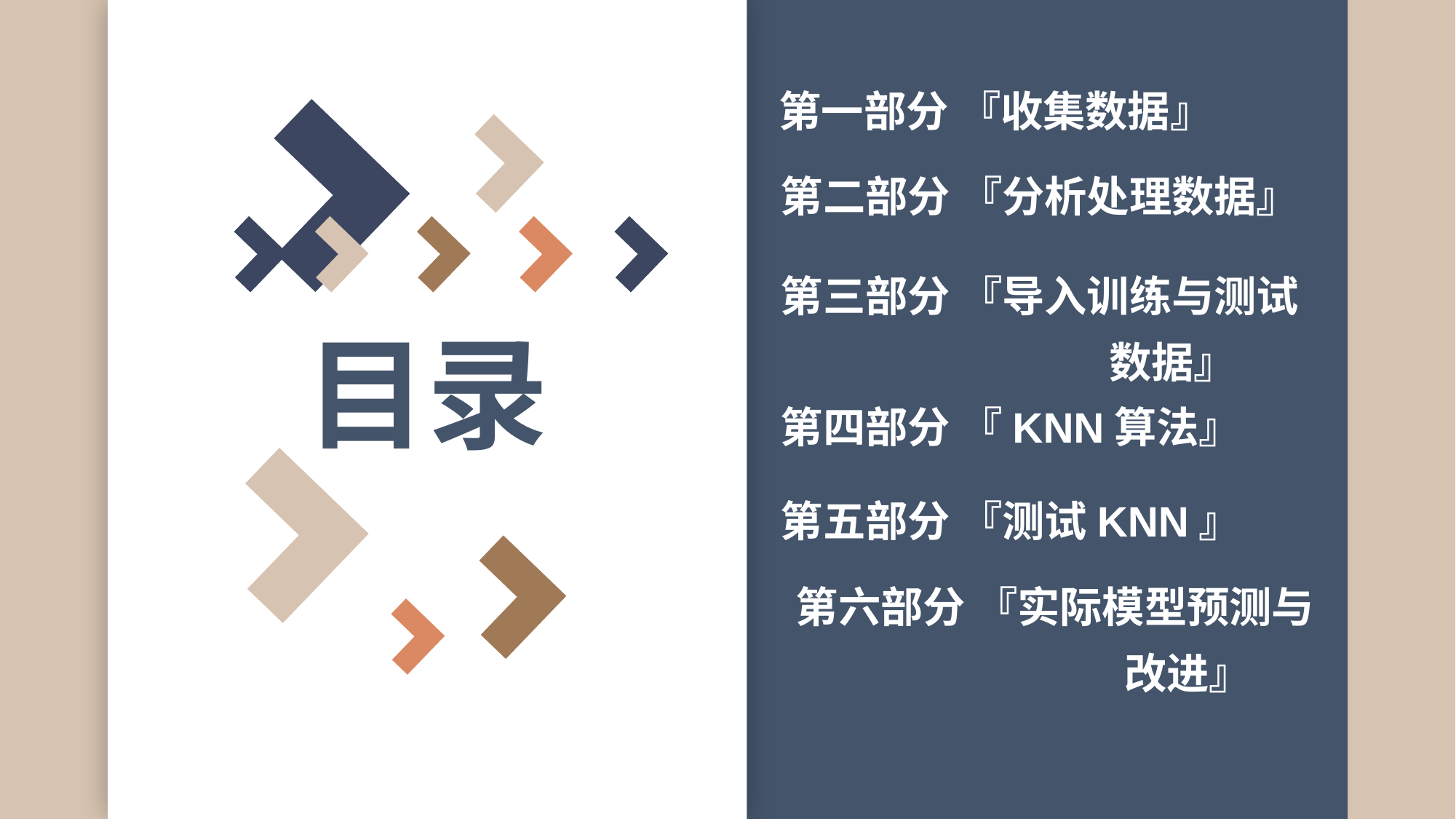

第一部分 『收集数据』

第二部分 『分析处理数据』

第三部分 『导入训练与测试
                                 数据』
目录
第四部分 『KNN算法』

第五部分 『测试KNN』

第六部分 『实际模型预测与
                                 改进』